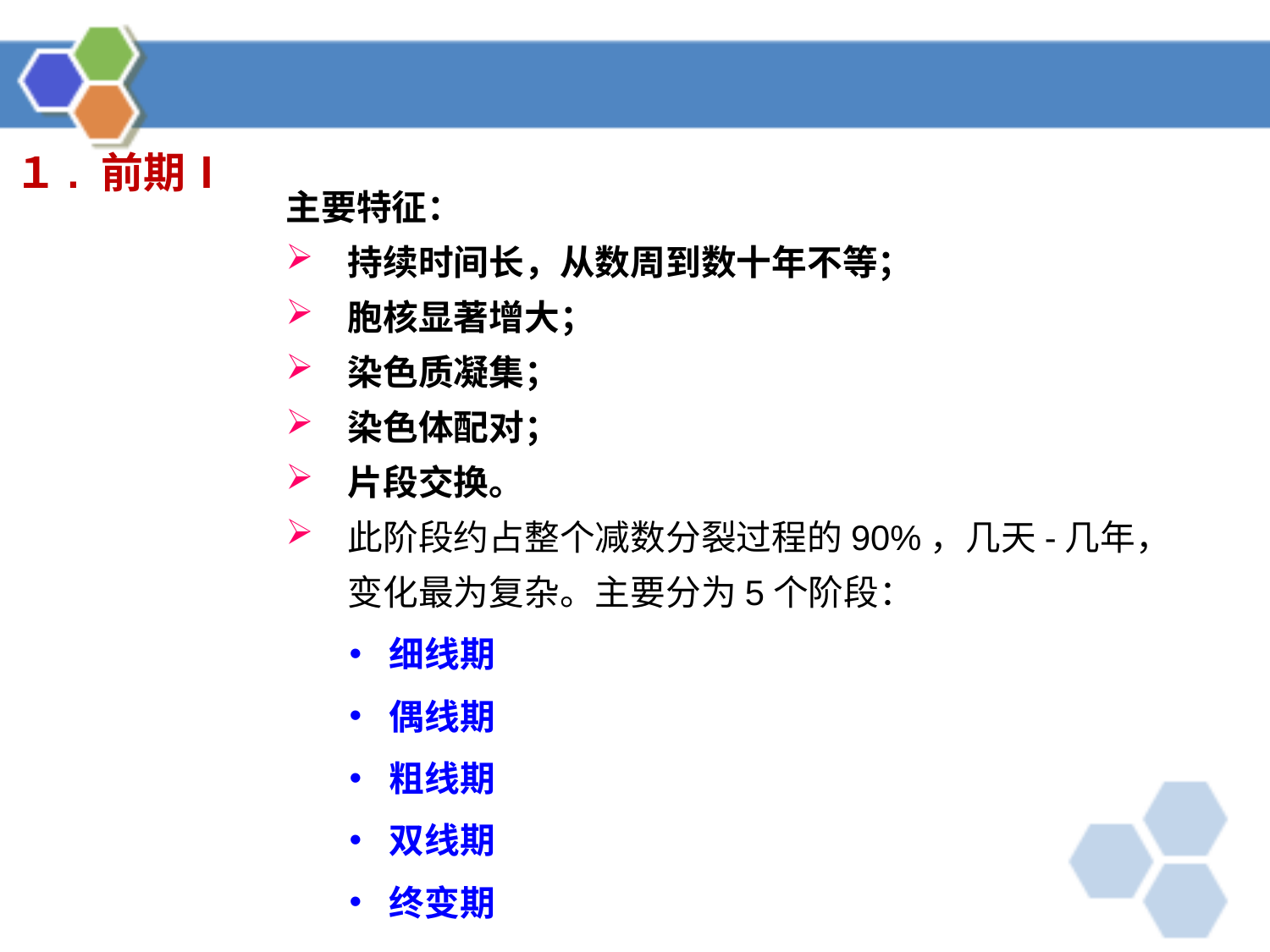

１. 前期Ⅰ
主要特征：
持续时间长，从数周到数十年不等；
胞核显著增大；
染色质凝集；
染色体配对；
片段交换。
此阶段约占整个减数分裂过程的90%，几天-几年，变化最为复杂。主要分为5个阶段：
细线期
偶线期
粗线期
双线期
终变期